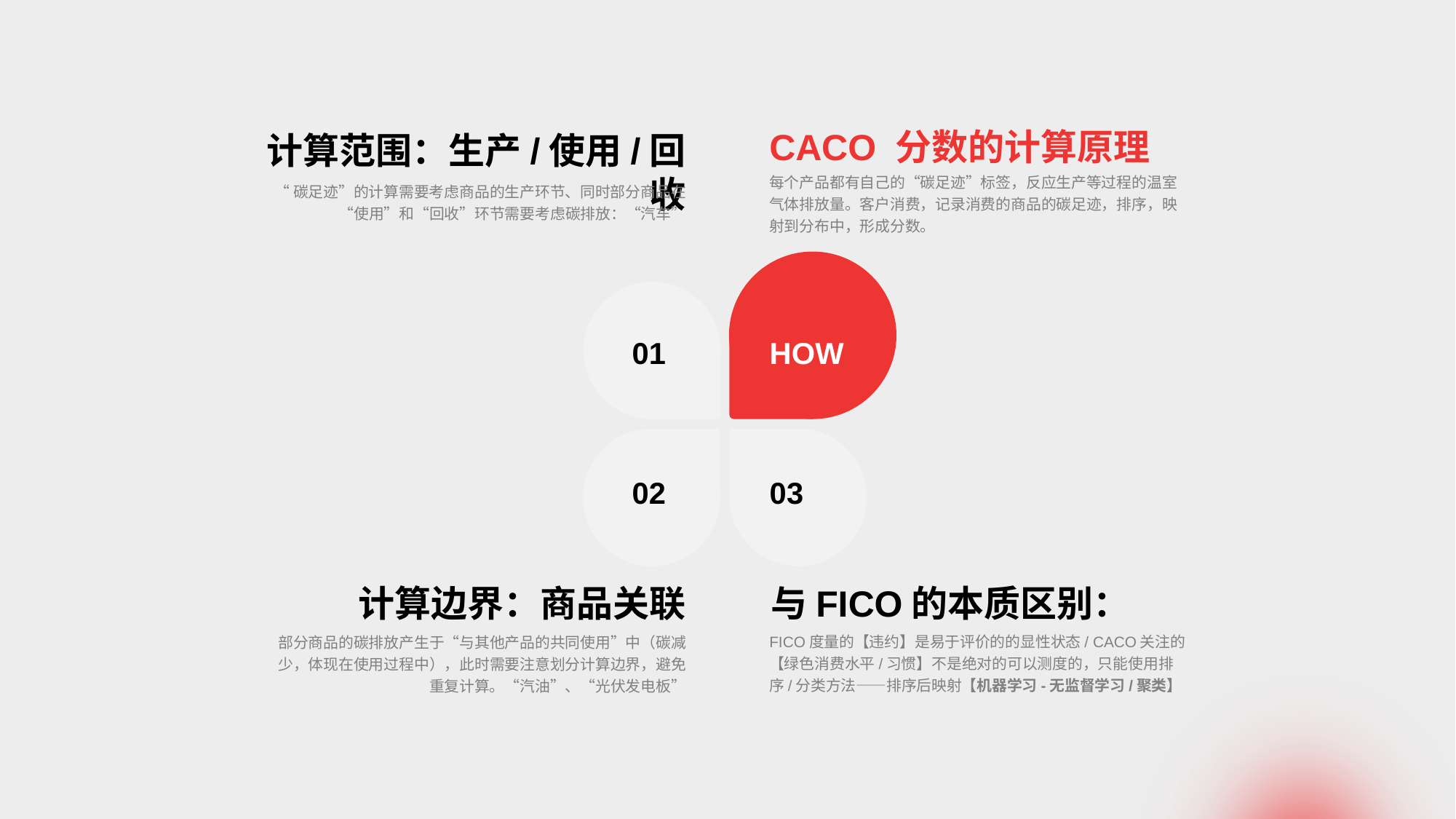

CACO 分数的计算原理
计算范围：生产/使用/回收
每个产品都有自己的“碳足迹”标签，反应生产等过程的温室气体排放量。客户消费，记录消费的商品的碳足迹，排序，映射到分布中，形成分数。
“碳足迹”的计算需要考虑商品的生产环节、同时部分商品在“使用”和“回收”环节需要考虑碳排放：“汽车”

HOW
01

02
03
与FICO的本质区别：
计算边界：商品关联
FICO度量的【违约】是易于评价的的显性状态/ CACO关注的【绿色消费水平/习惯】不是绝对的可以测度的，只能使用排序/分类方法——排序后映射【机器学习-无监督学习/聚类】
部分商品的碳排放产生于“与其他产品的共同使用”中（碳减少，体现在使用过程中），此时需要注意划分计算边界，避免重复计算。“汽油”、“光伏发电板”